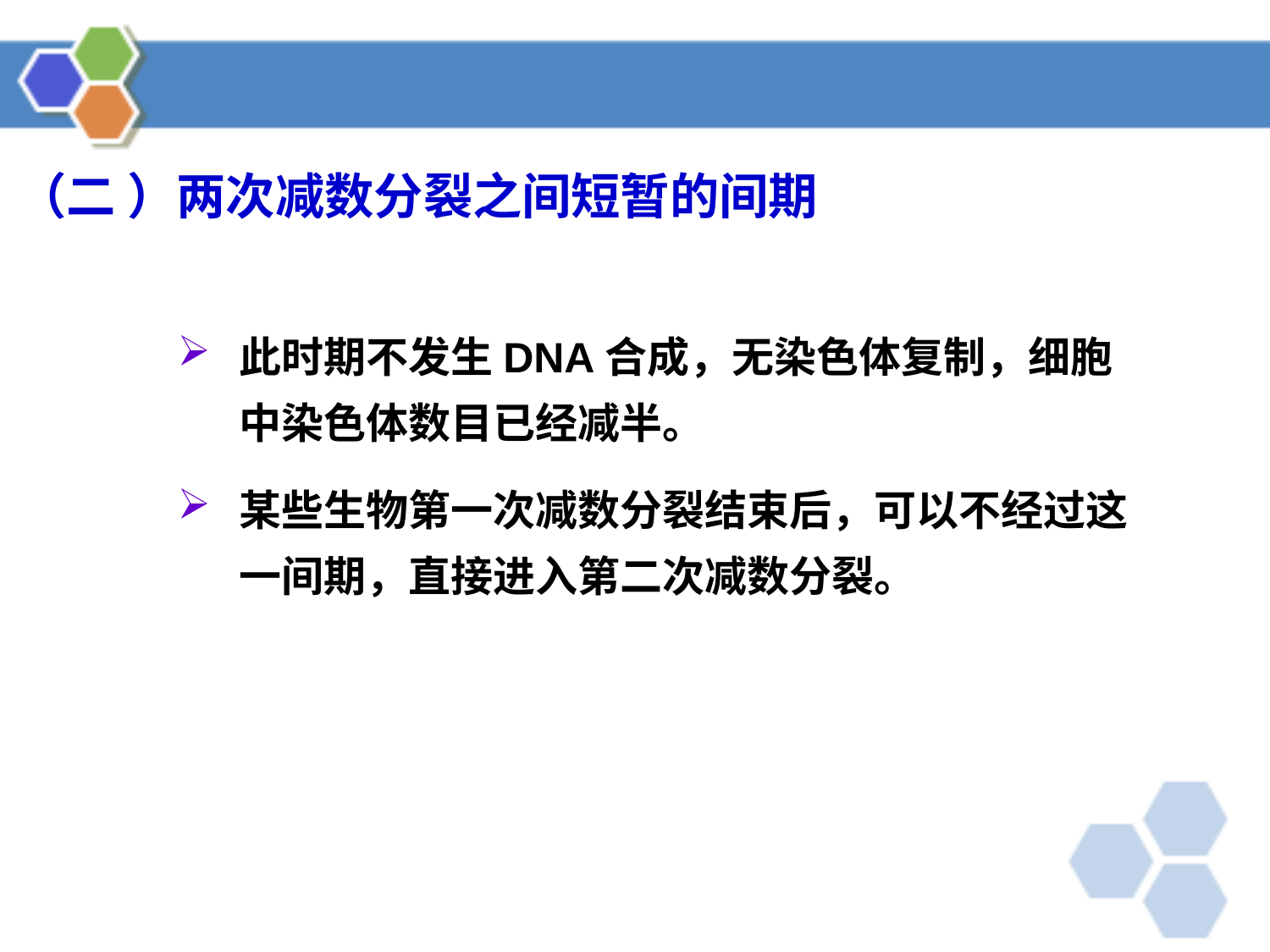

# （二 ）两次减数分裂之间短暂的间期
此时期不发生DNA合成，无染色体复制，细胞中染色体数目已经减半。
某些生物第一次减数分裂结束后，可以不经过这一间期，直接进入第二次减数分裂。